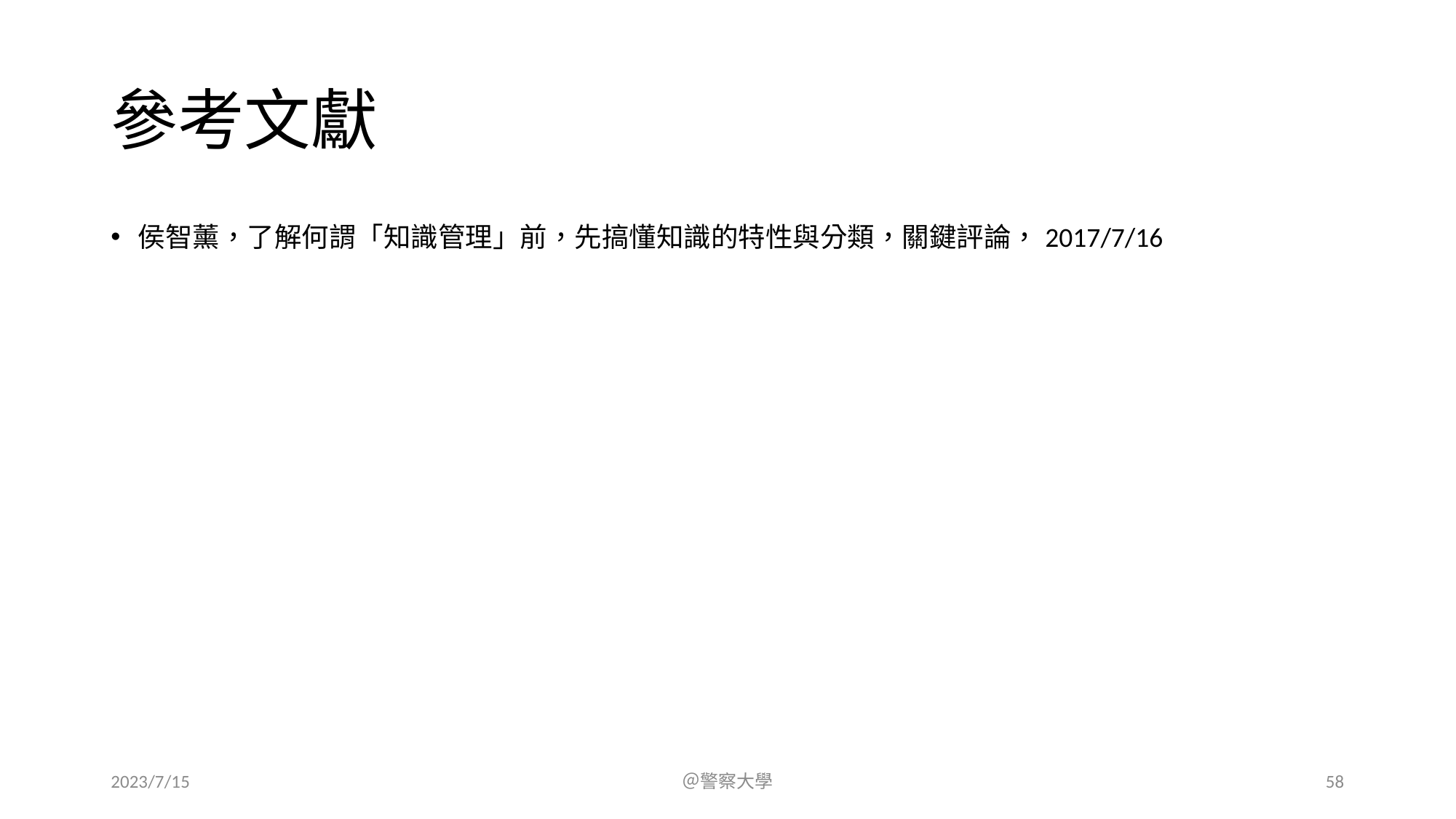

# 參考文獻
侯智薰，了解何謂「知識管理」前，先搞懂知識的特性與分類，關鍵評論，2017/7/16
2023/7/15
＠警察大學
58